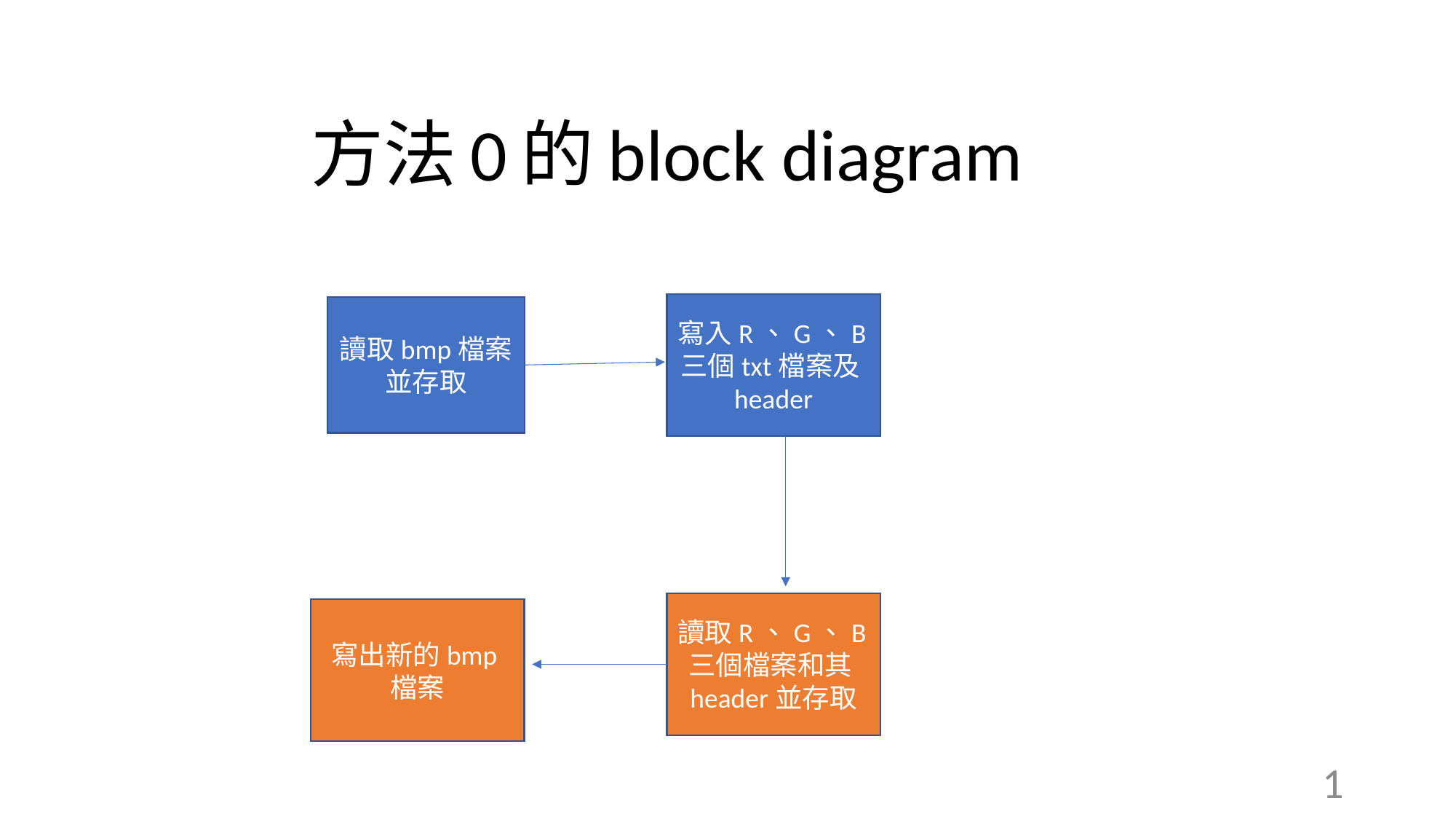

# 方法0的block diagram

寫入R、G、B三個txt檔案及header
讀取bmp檔案並存取
讀取R、G、B三個檔案和其header並存取
寫出新的bmp檔案
1